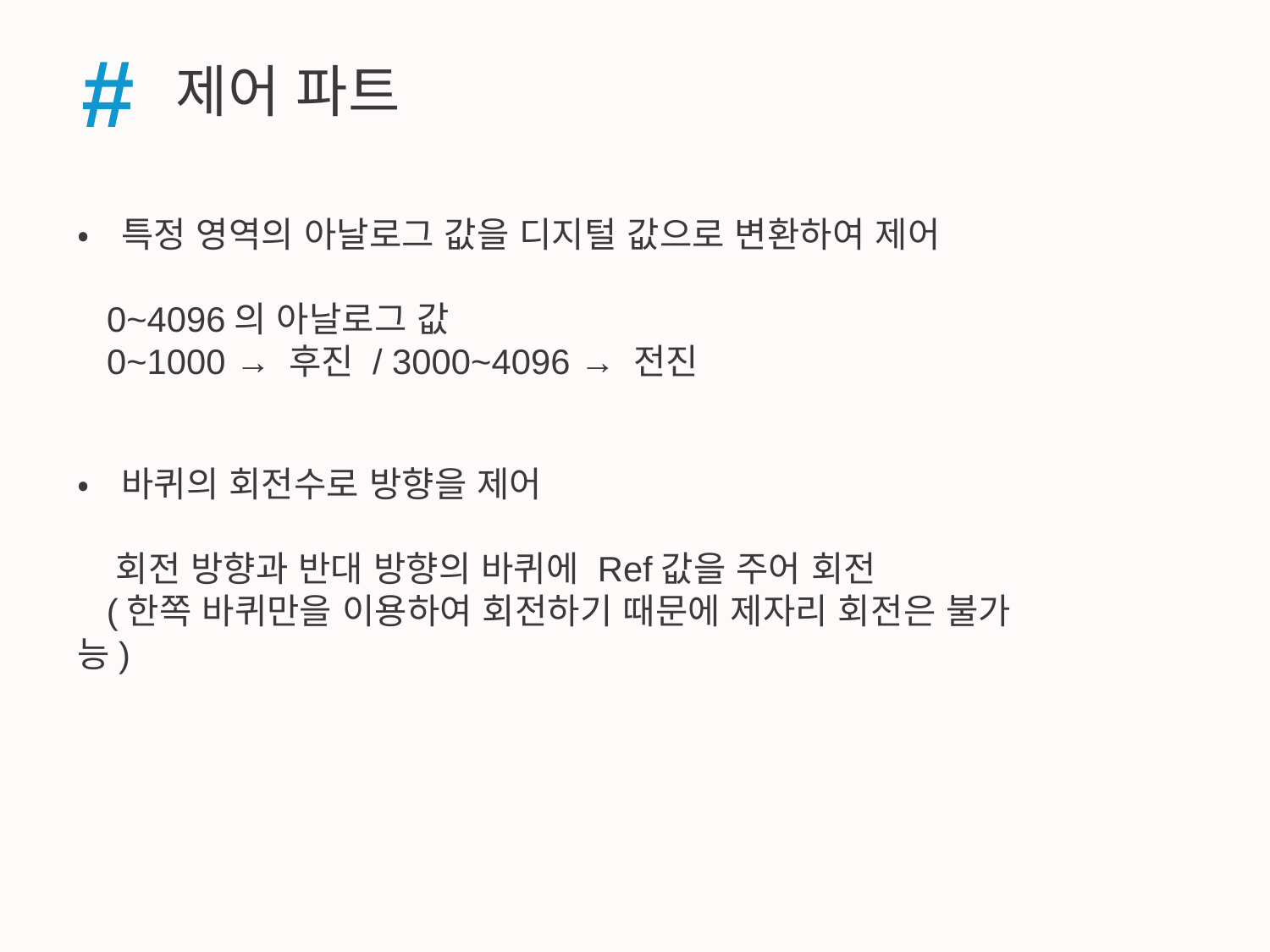

#
제어 파트
•특정 영역의 아날로그 값을 디지털 값으로 변환하여 제어

   0~4096의 아날로그 값
   0~1000 → 후진 / 3000~4096 → 전진
•바퀴의 회전수로 방향을 제어

   회전 방향과 반대 방향의 바퀴에 Ref값을 주어 회전
   (한쪽 바퀴만을 이용하여 회전하기 때문에 제자리 회전은 불가능)